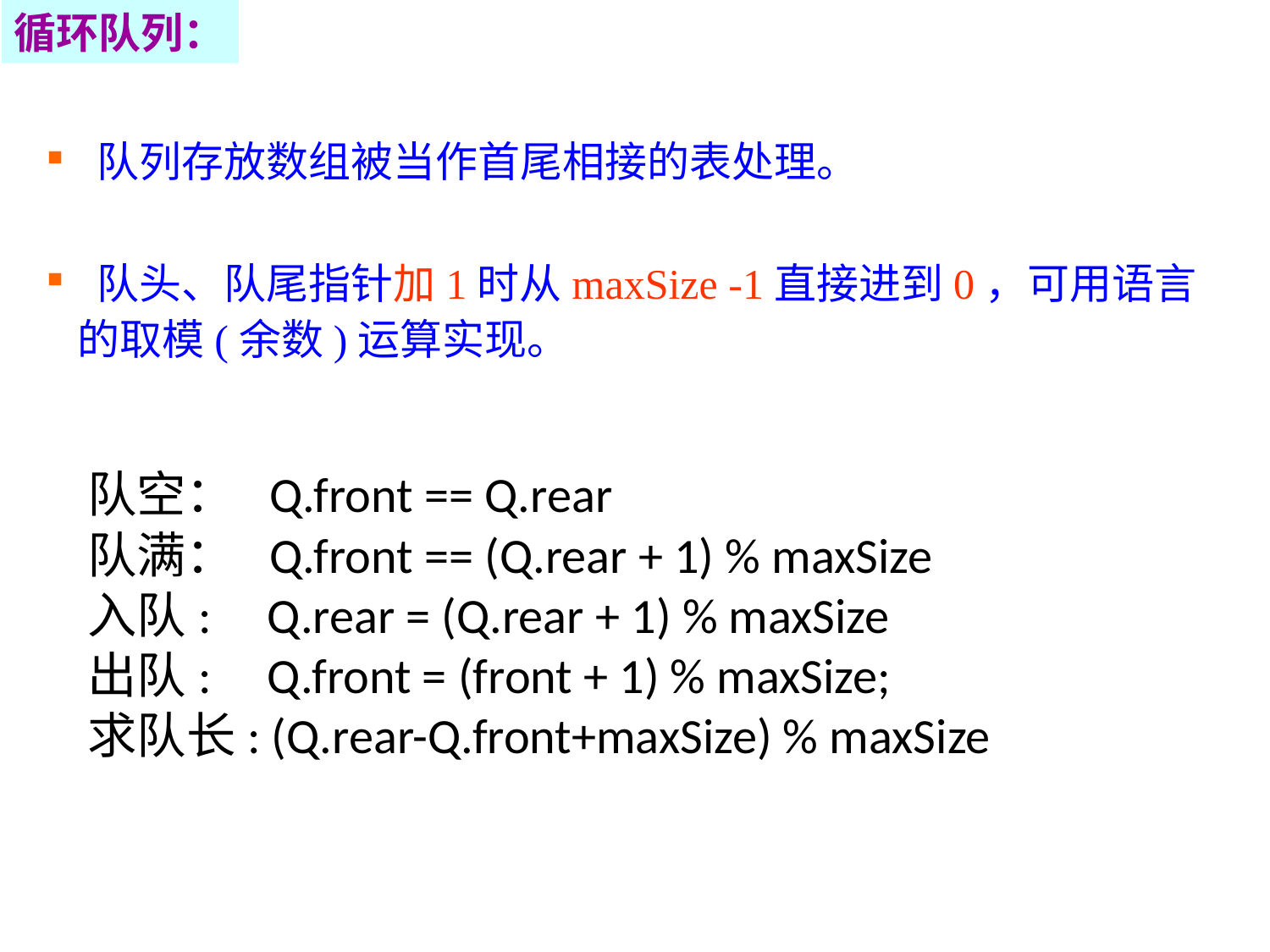

循环队列：

 队列存放数组被当作首尾相接的表处理。

 队头、队尾指针加1时从maxSize -1直接进到0，可用语言的取模(余数)运算实现。
队空：  Q.front == Q.rear
队满：  Q.front == (Q.rear + 1) % maxSize
入队:     Q.rear = (Q.rear + 1) % maxSize
出队:     Q.front = (front + 1) % maxSize;
求队长: (Q.rear-Q.front+maxSize) % maxSize